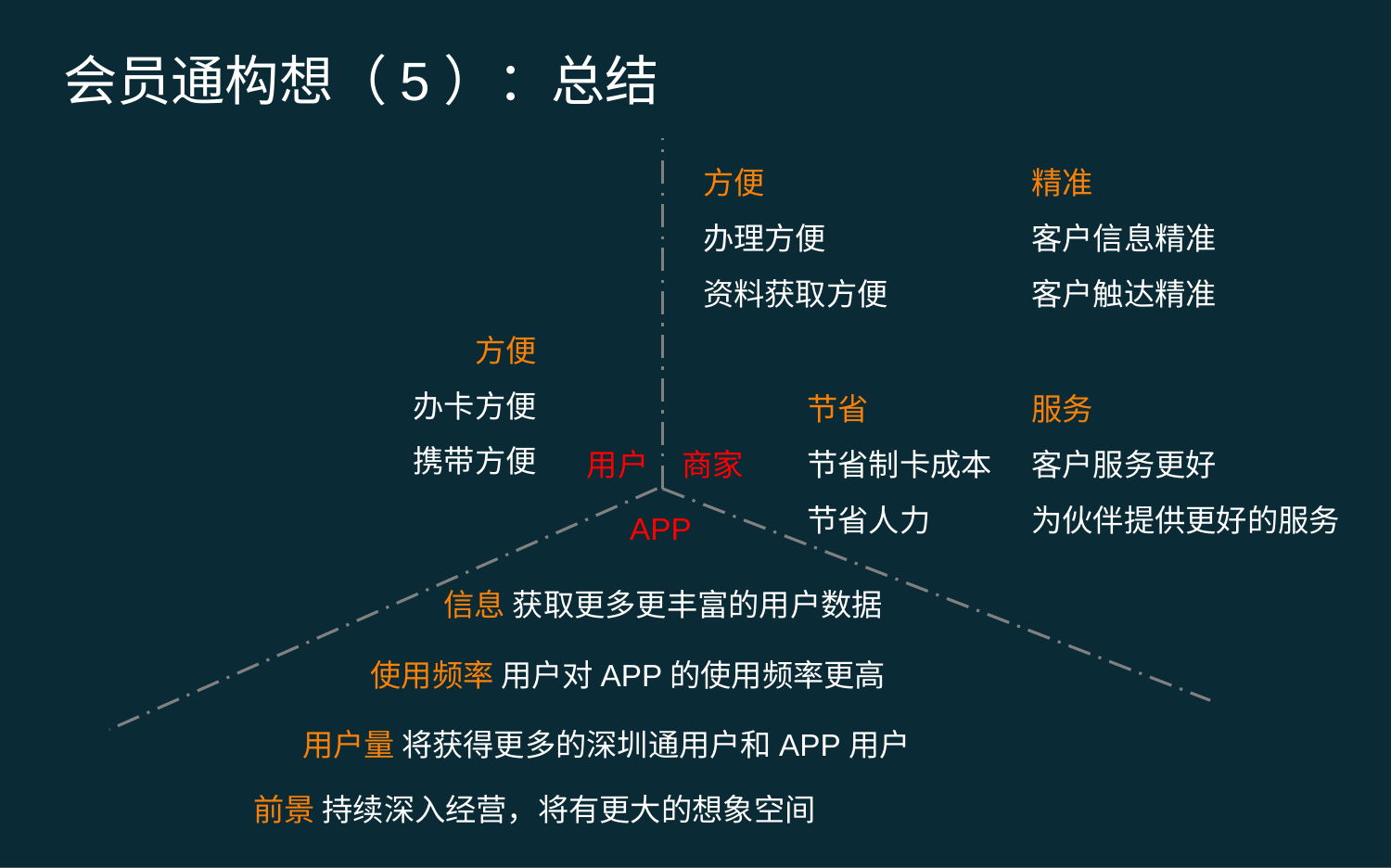

会员通构想（5）：总结
方便
办理方便
资料获取方便
精准
客户信息精准
客户触达精准
方便
          办卡方便
          携带方便
节省
节省制卡成本
节省人力
服务
客户服务更好
为伙伴提供更好的服务
用户
商家
APP
信息 获取更多更丰富的用户数据
使用频率 用户对APP的使用频率更高
用户量 将获得更多的深圳通用户和APP用户
前景 持续深入经营，将有更大的想象空间